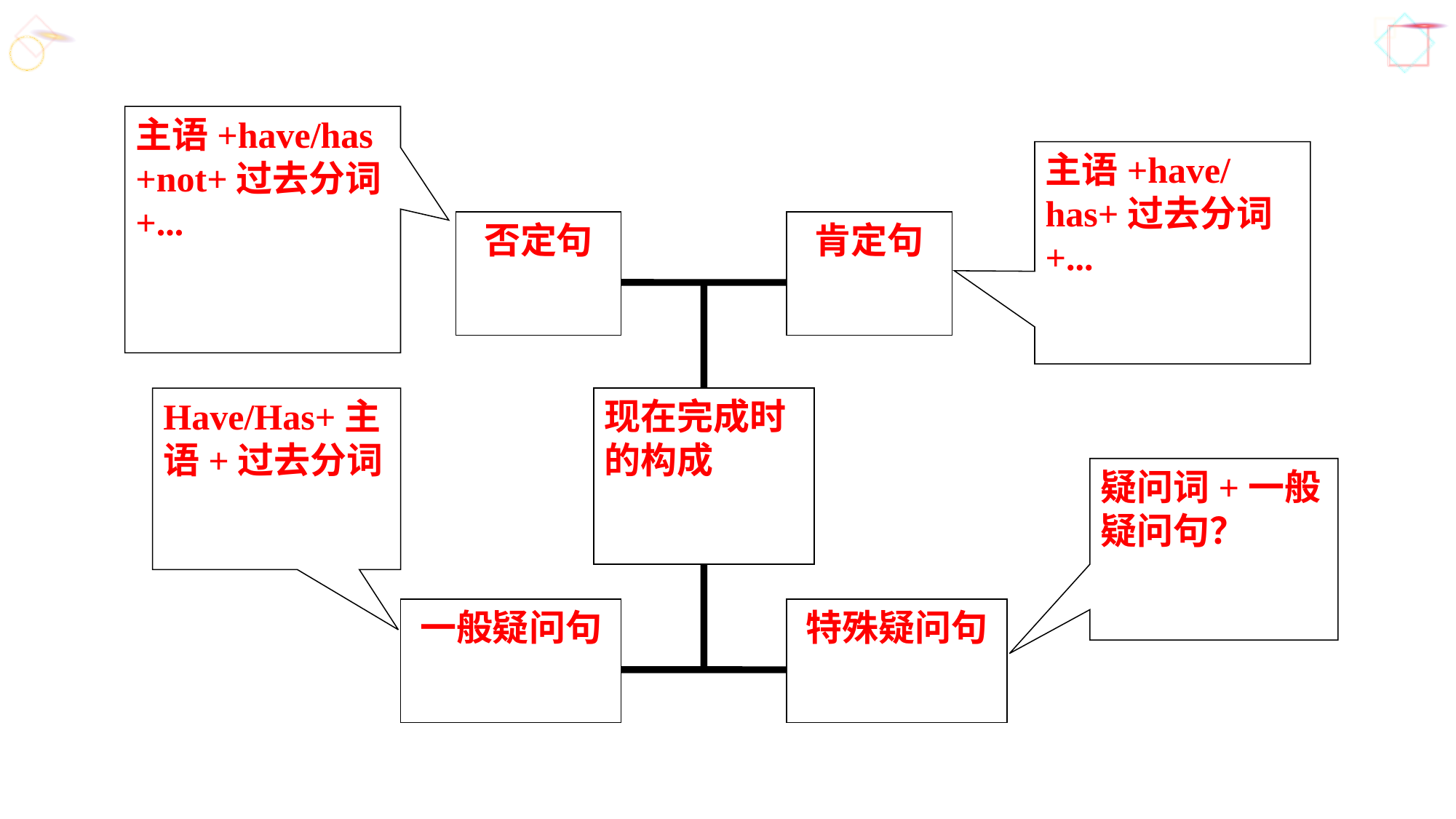

主语+have/has +not+过去分词+...
主语+have/has+过去分词+...
否定句
肯定句

Have/Has+主语+过去分词
现在完成时的构成
疑问词+一般疑问句？

一般疑问句
特殊疑问句